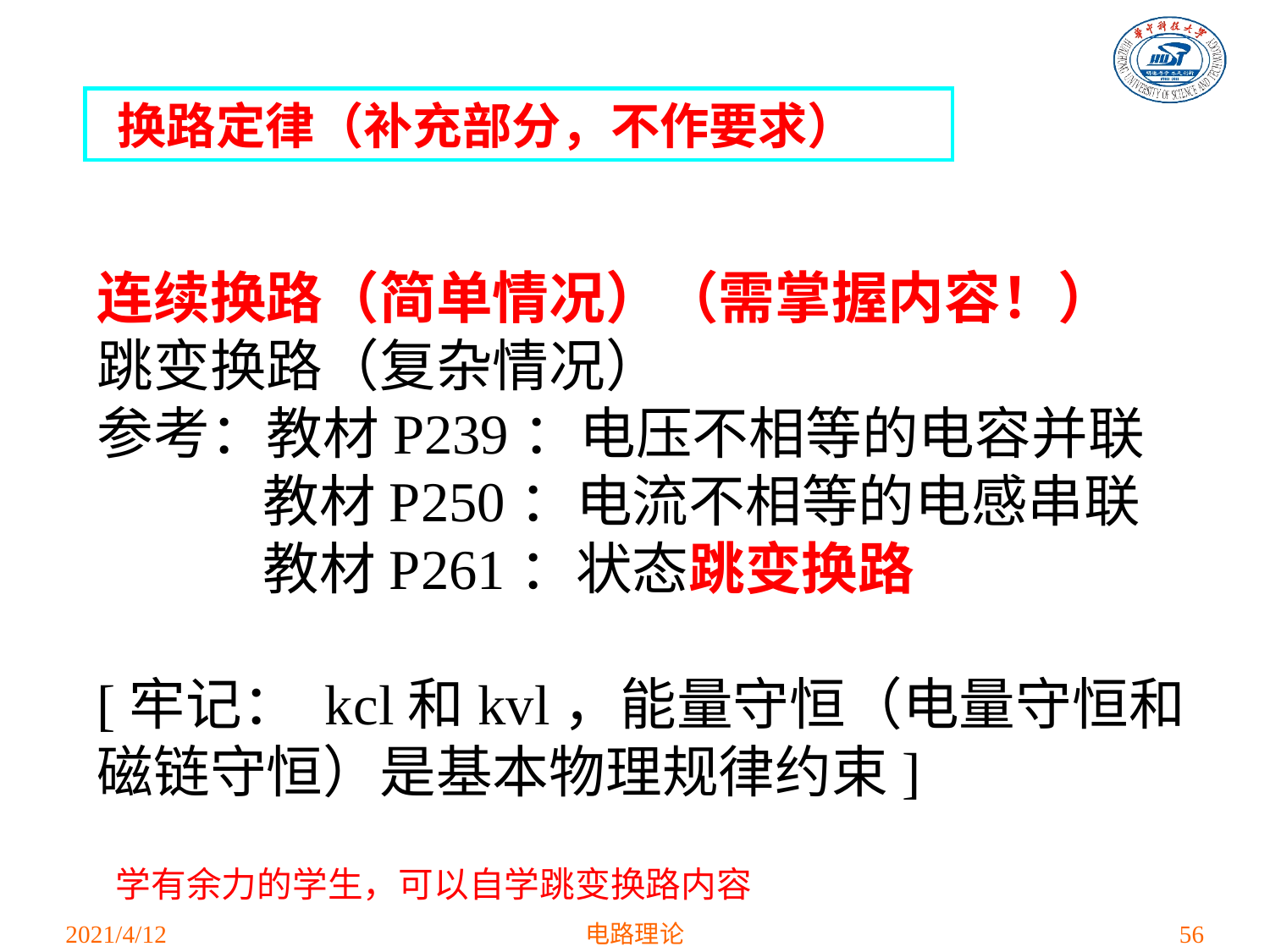

换路定律（补充部分，不作要求）
连续换路（简单情况）（需掌握内容！）
跳变换路（复杂情况）
参考：教材P239：电压不相等的电容并联
            教材P250：电流不相等的电感串联
            教材P261：状态跳变换路

[牢记： kcl和kvl，能量守恒（电量守恒和磁链守恒）是基本物理规律约束]
学有余力的学生，可以自学跳变换路内容
2021/4/12
电路理论
56